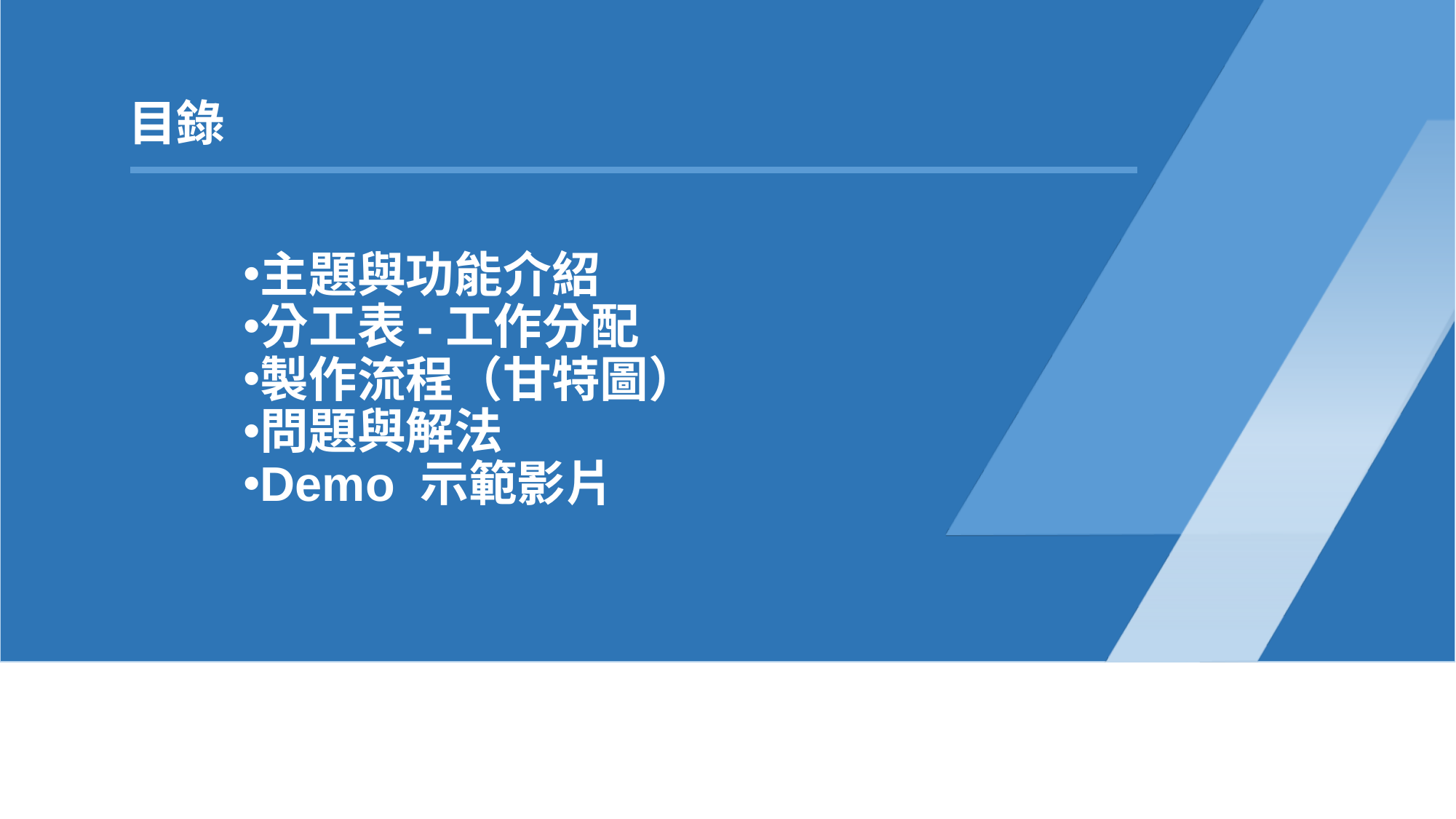

目錄

主題與功能介紹
分工表-工作分配
製作流程（甘特圖）
問題與解法
Demo 示範影片